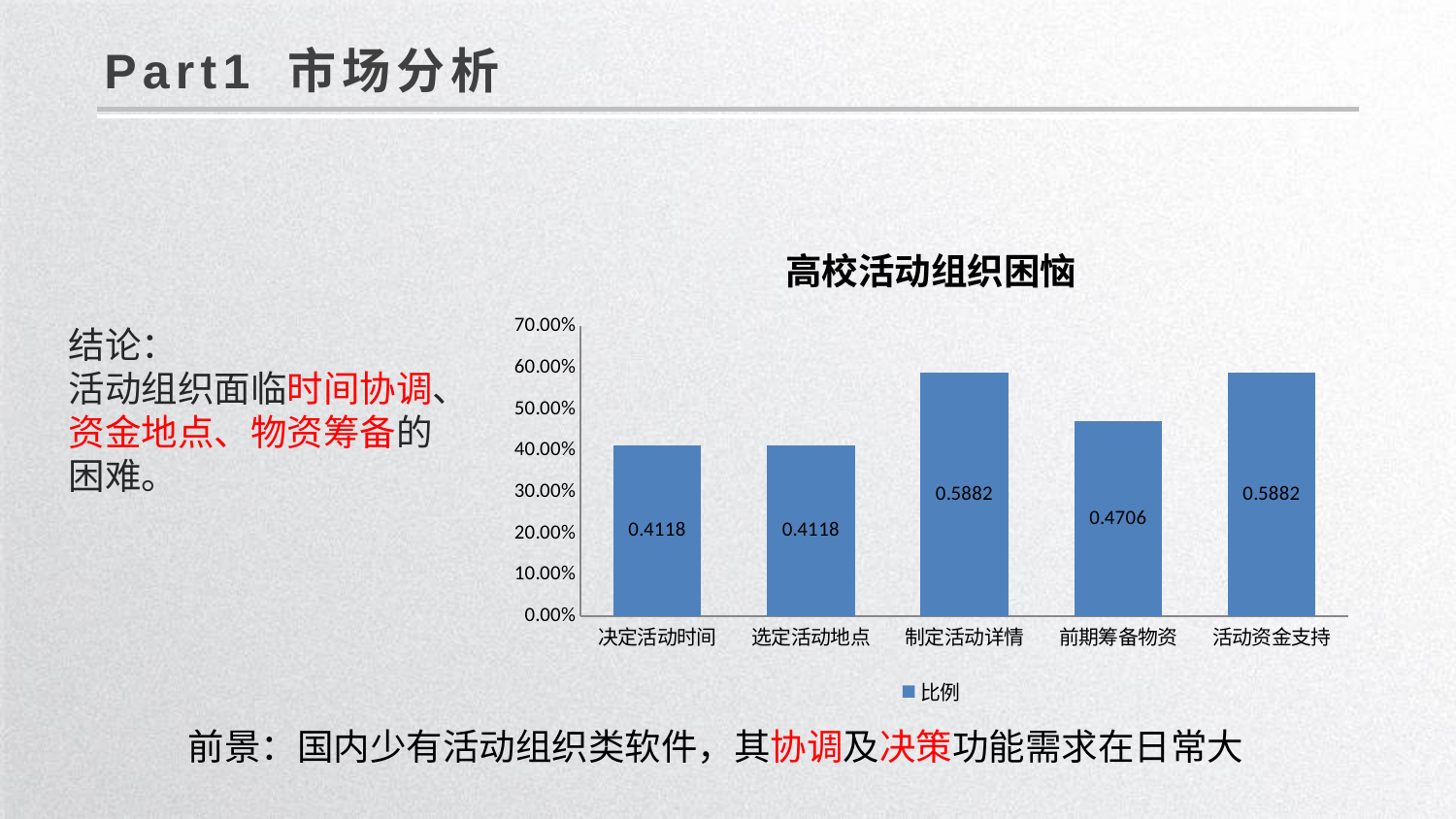

Part1 市场分析

### Chart: 高校活动组织困恼

| Category | 比例 |
|---|---|
| 决定活动时间 | 0.4118 |
| 选定活动地点 | 0.4118 |
| 制定活动详情 | 0.5882 |
| 前期筹备物资 | 0.4706 |
| 活动资金支持 | 0.5882 |
结论：
活动组织面临时间协调、资金地点、物资筹备的困难。
前景：国内少有活动组织类软件，其协调及决策功能需求在日常大